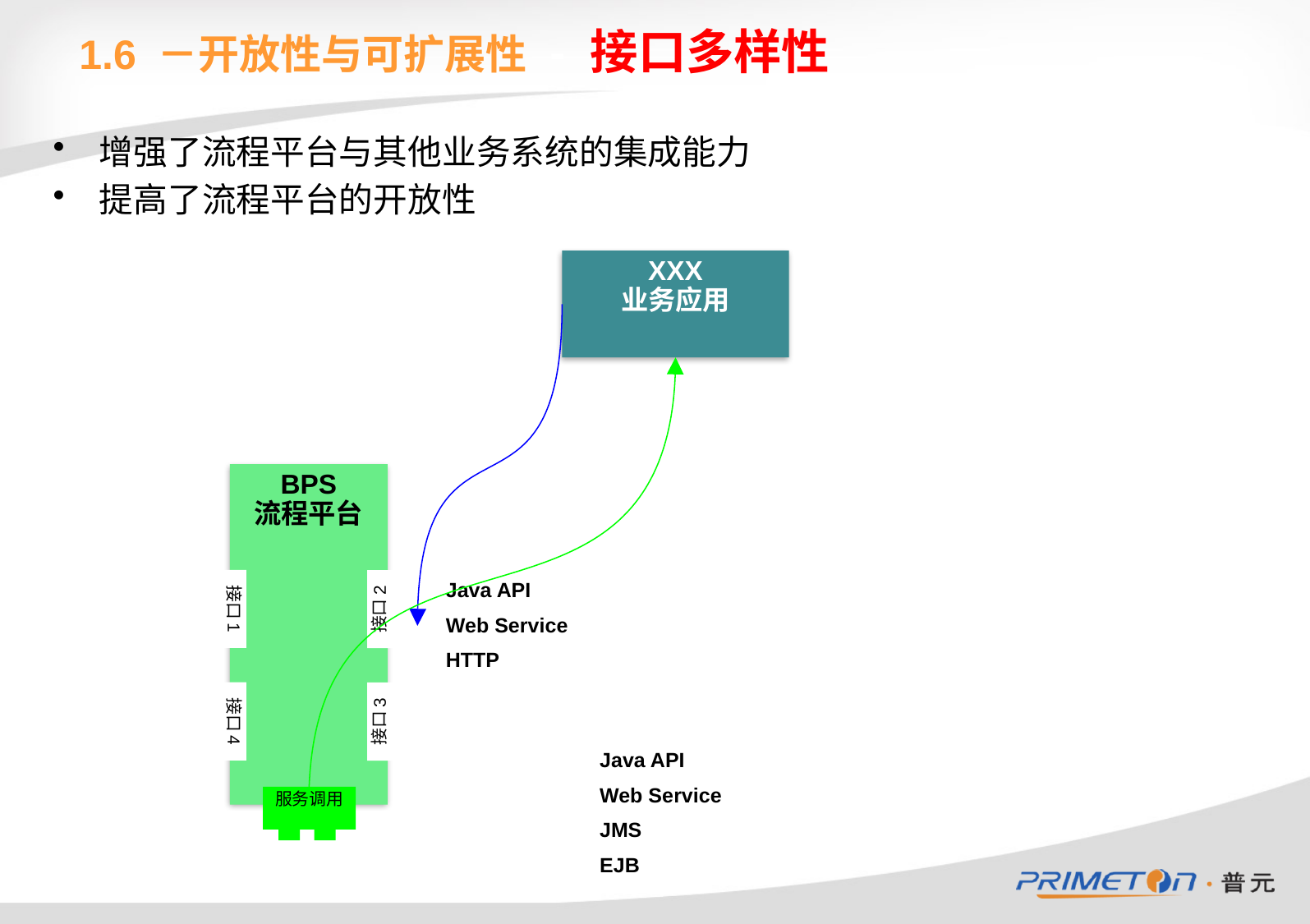

1.6 －开放性与可扩展性 - 接口多样性
增强了流程平台与其他业务系统的集成能力
提高了流程平台的开放性
XXX
业务应用
BPS
流程平台
Java API
Web Service
HTTP
接口1

接口2

接口4

接口3

Java API
Web Service
JMS
EJB
服务调用